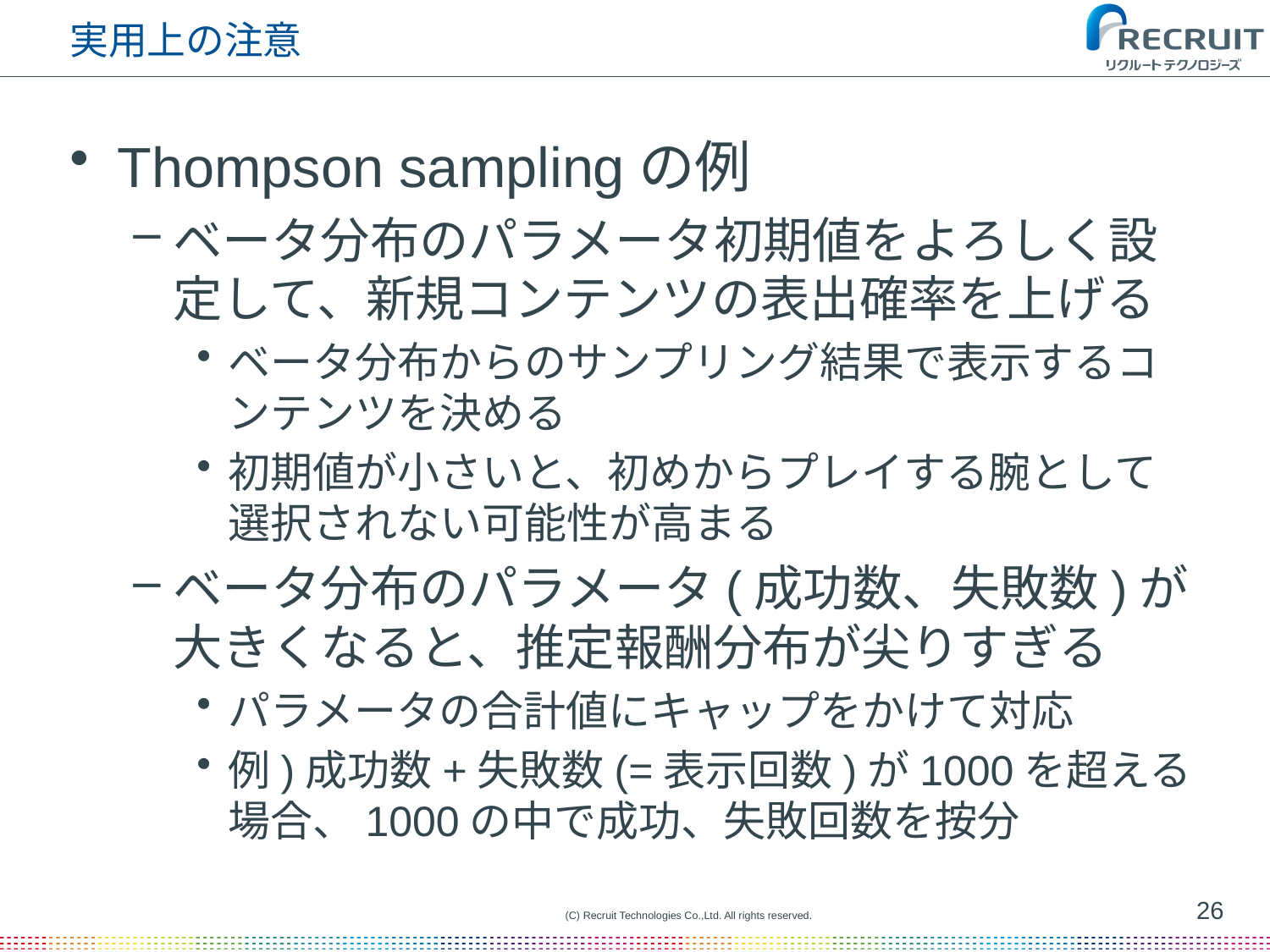

# 実用上の注意
Thompson samplingの例
ベータ分布のパラメータ初期値をよろしく設定して、新規コンテンツの表出確率を上げる
ベータ分布からのサンプリング結果で表示するコンテンツを決める
初期値が小さいと、初めからプレイする腕として選択されない可能性が高まる
ベータ分布のパラメータ(成功数、失敗数)が大きくなると、推定報酬分布が尖りすぎる
パラメータの合計値にキャップをかけて対応
例)成功数+失敗数(=表示回数)が1000を超える場合、1000の中で成功、失敗回数を按分
26
(C) Recruit Technologies Co.,Ltd. All rights reserved.